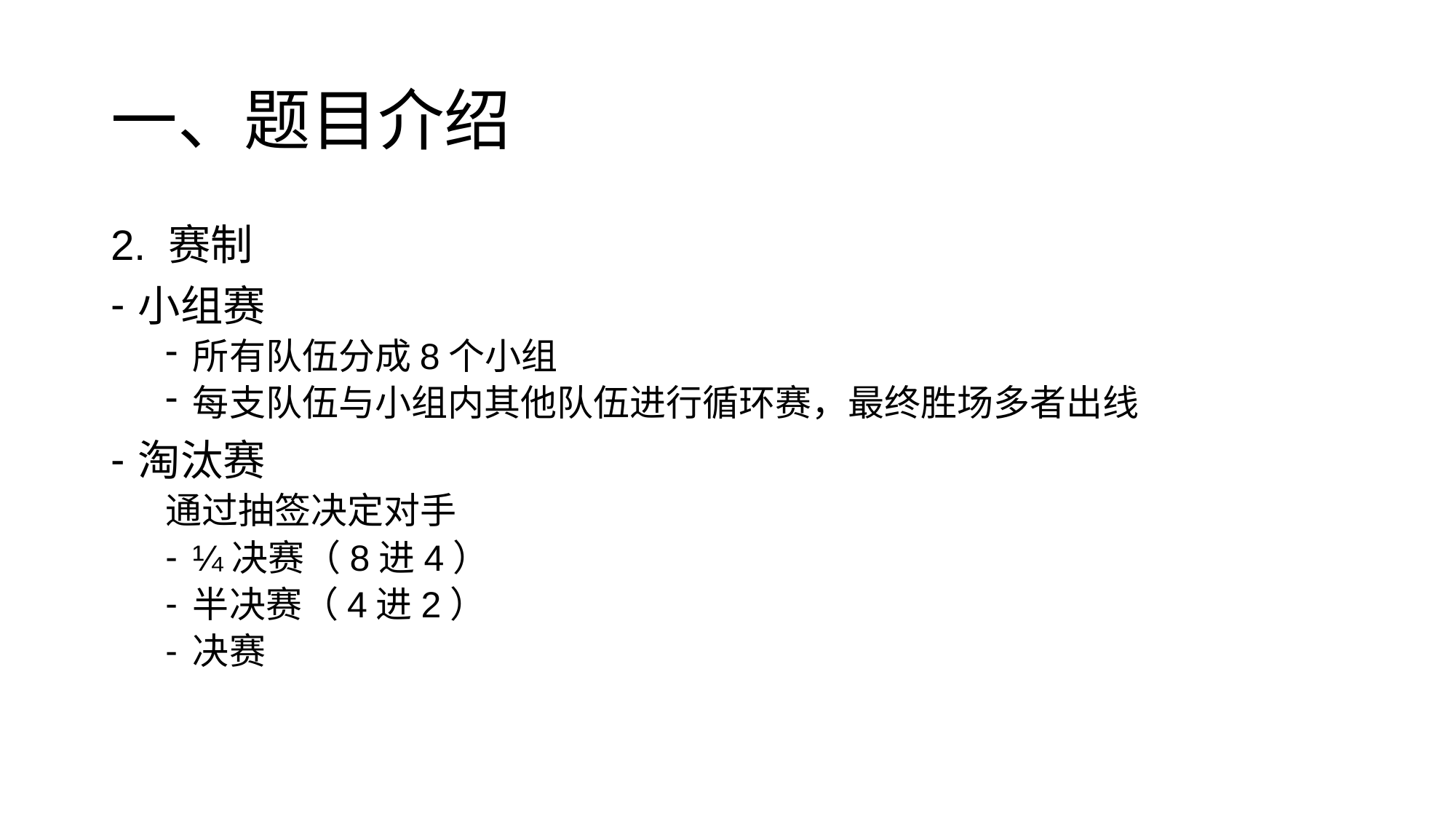

# 一、题目介绍
2. 赛制
小组赛
所有队伍分成8个小组
每支队伍与小组内其他队伍进行循环赛，最终胜场多者出线
淘汰赛
通过抽签决定对手
¼决赛（8进4）
半决赛（4进2）
决赛